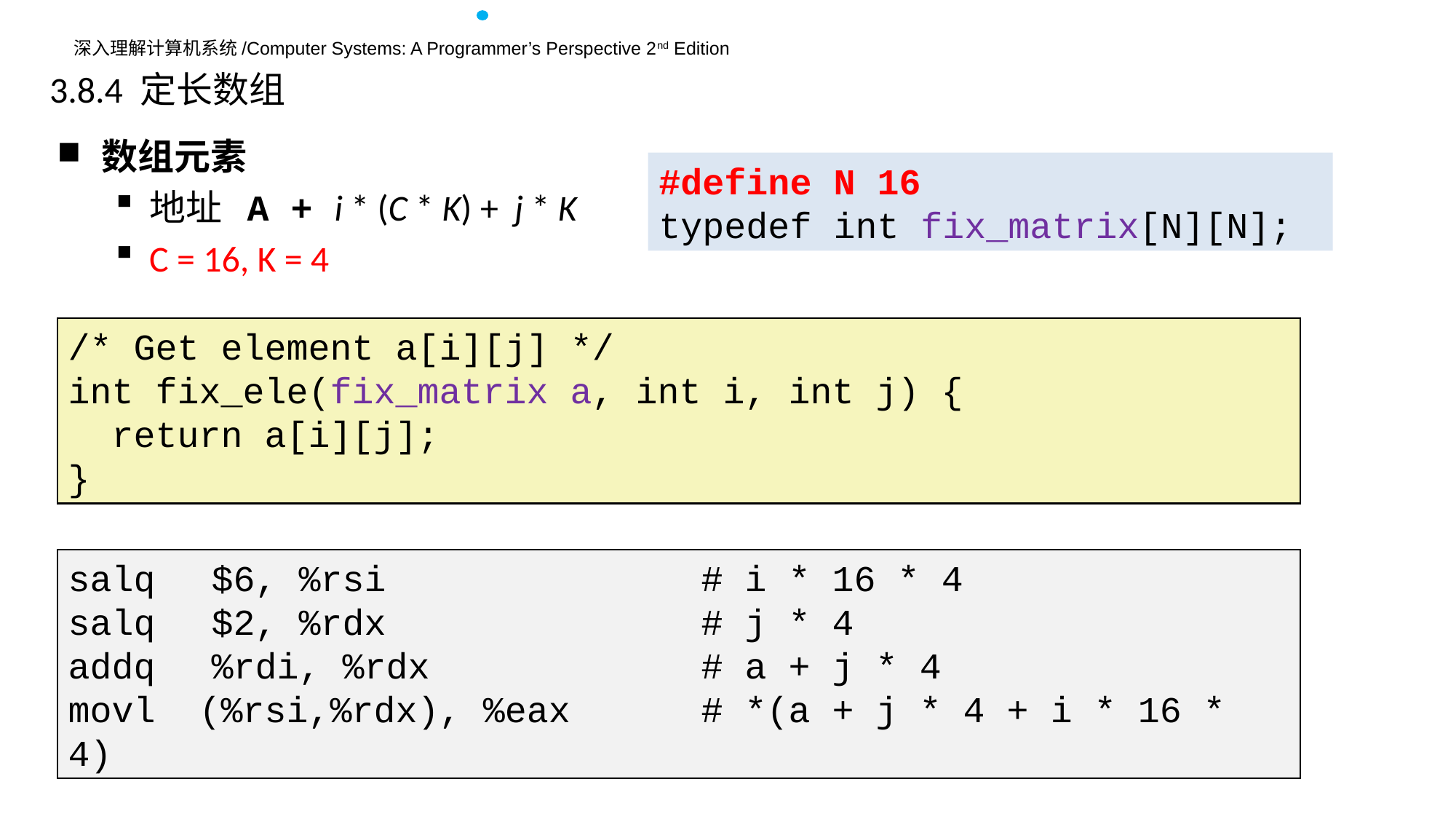

3.8.4 定长数组
数组元素
地址  A + i * (C * K) +  j * K
C = 16, K = 4
#define N 16
typedef int fix_matrix[N][N];
/* Get element a[i][j] */
int fix_ele(fix_matrix a, int i, int j) {
  return a[i][j];
}
salq	$6, %rsi	         # i * 16 * 4
salq	$2, %rdx	         # j * 4
addq	%rdi, %rdx	         # a + j * 4
movl  (%rsi,%rdx), %eax	    # *(a + j * 4 + i * 16 * 4)